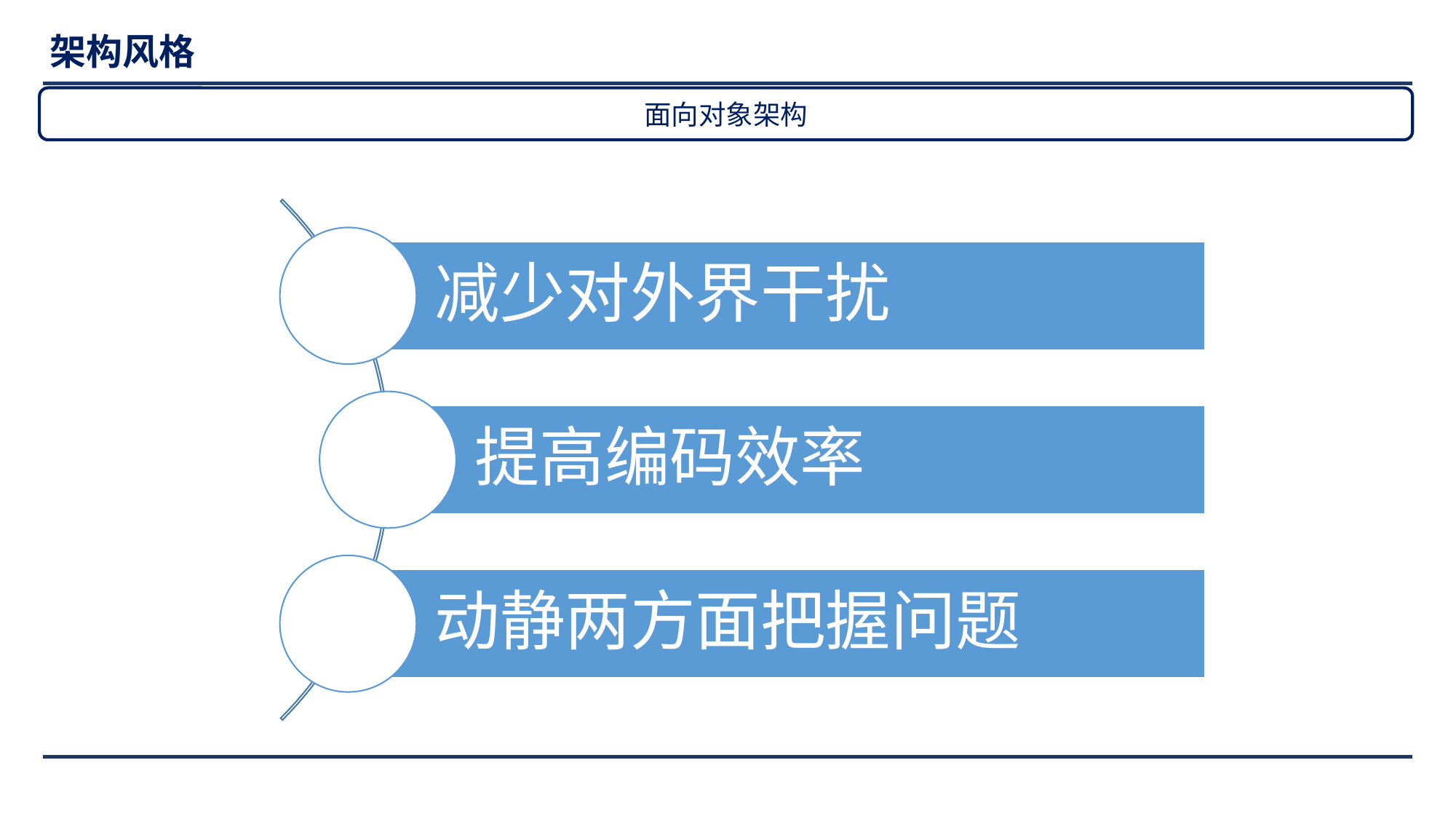

架构风格
面向对象架构
主要架构风格
减少对外界干扰
提高编码效率
动静两方面把握问题